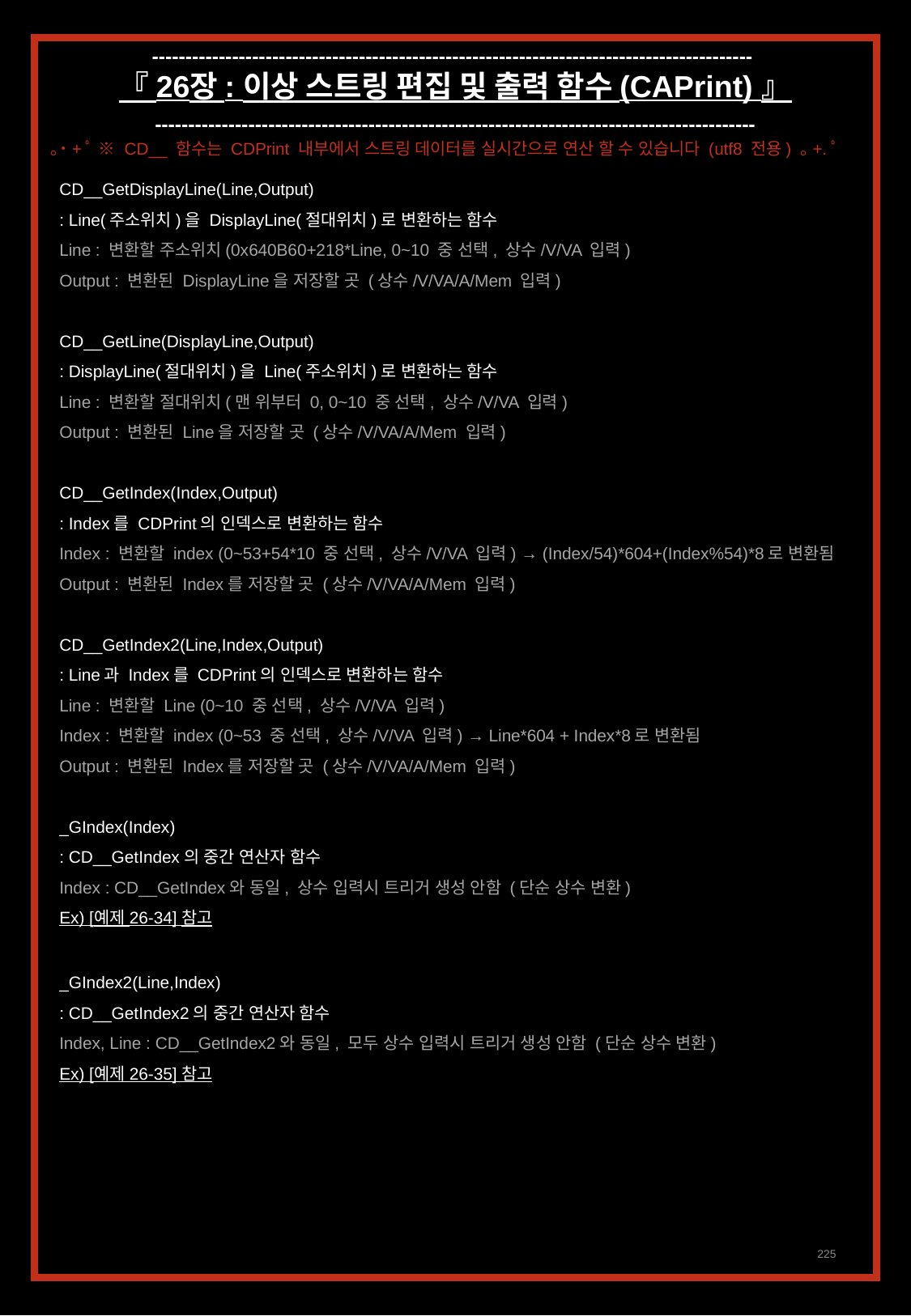

------------------------------------------------------------------------------------------
『 26장 : 이상 스트링 편집 및 출력 함수 (CAPrint) 』
------------------------------------------------------------------------------------------

｡˙+ﾟ ※ CD__ 함수는 CDPrint 내부에서 스트링 데이터를 실시간으로 연산 할 수 있습니다 (utf8 전용) ｡+.ﾟ
CD__GetDisplayLine(Line,Output)
: Line(주소위치)을 DisplayLine(절대위치)로 변환하는 함수
Line : 변환할 주소위치(0x640B60+218*Line, 0~10 중 선택, 상수/V/VA 입력)
Output : 변환된 DisplayLine을 저장할 곳 (상수/V/VA/A/Mem 입력)

CD__GetLine(DisplayLine,Output)
: DisplayLine(절대위치)을 Line(주소위치)로 변환하는 함수
Line : 변환할 절대위치(맨 위부터 0, 0~10 중 선택, 상수/V/VA 입력)
Output : 변환된 Line을 저장할 곳 (상수/V/VA/A/Mem 입력)

CD__GetIndex(Index,Output)
: Index를 CDPrint의 인덱스로 변환하는 함수
Index : 변환할 index (0~53+54*10 중 선택, 상수/V/VA 입력) → (Index/54)*604+(Index%54)*8로 변환됨
Output : 변환된 Index를 저장할 곳 (상수/V/VA/A/Mem 입력)

CD__GetIndex2(Line,Index,Output)
: Line과 Index를 CDPrint의 인덱스로 변환하는 함수
Line : 변환할 Line (0~10 중 선택, 상수/V/VA 입력)
Index : 변환할 index (0~53 중 선택, 상수/V/VA 입력) → Line*604 + Index*8로 변환됨
Output : 변환된 Index를 저장할 곳 (상수/V/VA/A/Mem 입력)

_GIndex(Index)
: CD__GetIndex의 중간 연산자 함수
Index : CD__GetIndex와 동일, 상수 입력시 트리거 생성 안함 (단순 상수 변환)
Ex) [예제 26-34] 참고

_GIndex2(Line,Index)
: CD__GetIndex2의 중간 연산자 함수
Index, Line : CD__GetIndex2와 동일, 모두 상수 입력시 트리거 생성 안함 (단순 상수 변환)
Ex) [예제 26-35] 참고
225